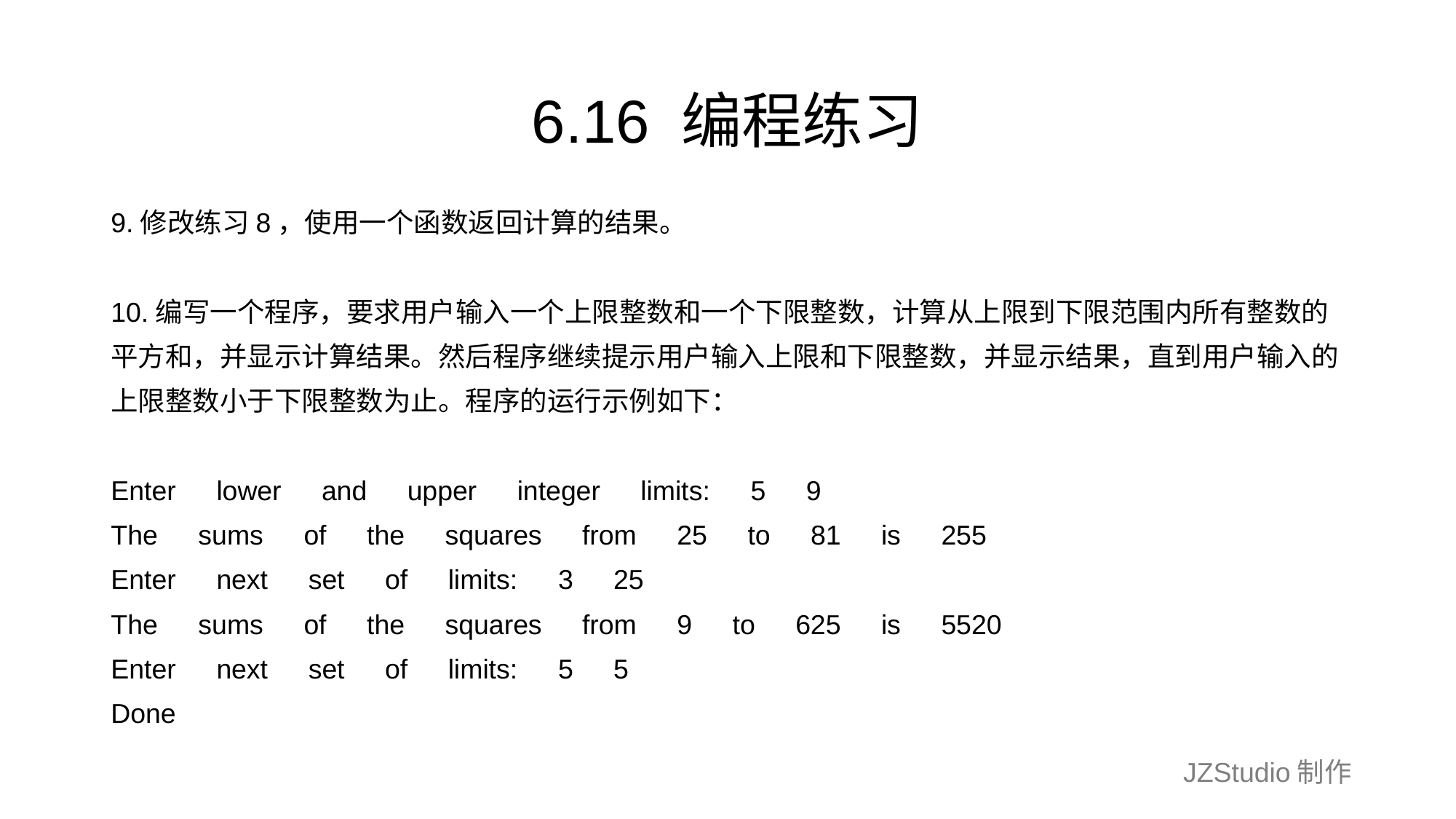

# 6.16 编程练习
9.修改练习8，使用一个函数返回计算的结果。

10.编写一个程序，要求用户输入一个上限整数和一个下限整数，计算从上限到下限范围内所有整数的
平方和，并显示计算结果。然后程序继续提示用户输入上限和下限整数，并显示结果，直到用户输入的
上限整数小于下限整数为止。程序的运行示例如下：

Enter　lower　and　upper　integer　limits:　5　9
The　sums　of　the　squares　from　25　to　81　is　255
Enter　next　set　of　limits:　3　25
The　sums　of　the　squares　from　9　to　625　is　5520
Enter　next　set　of　limits:　5　5
Done